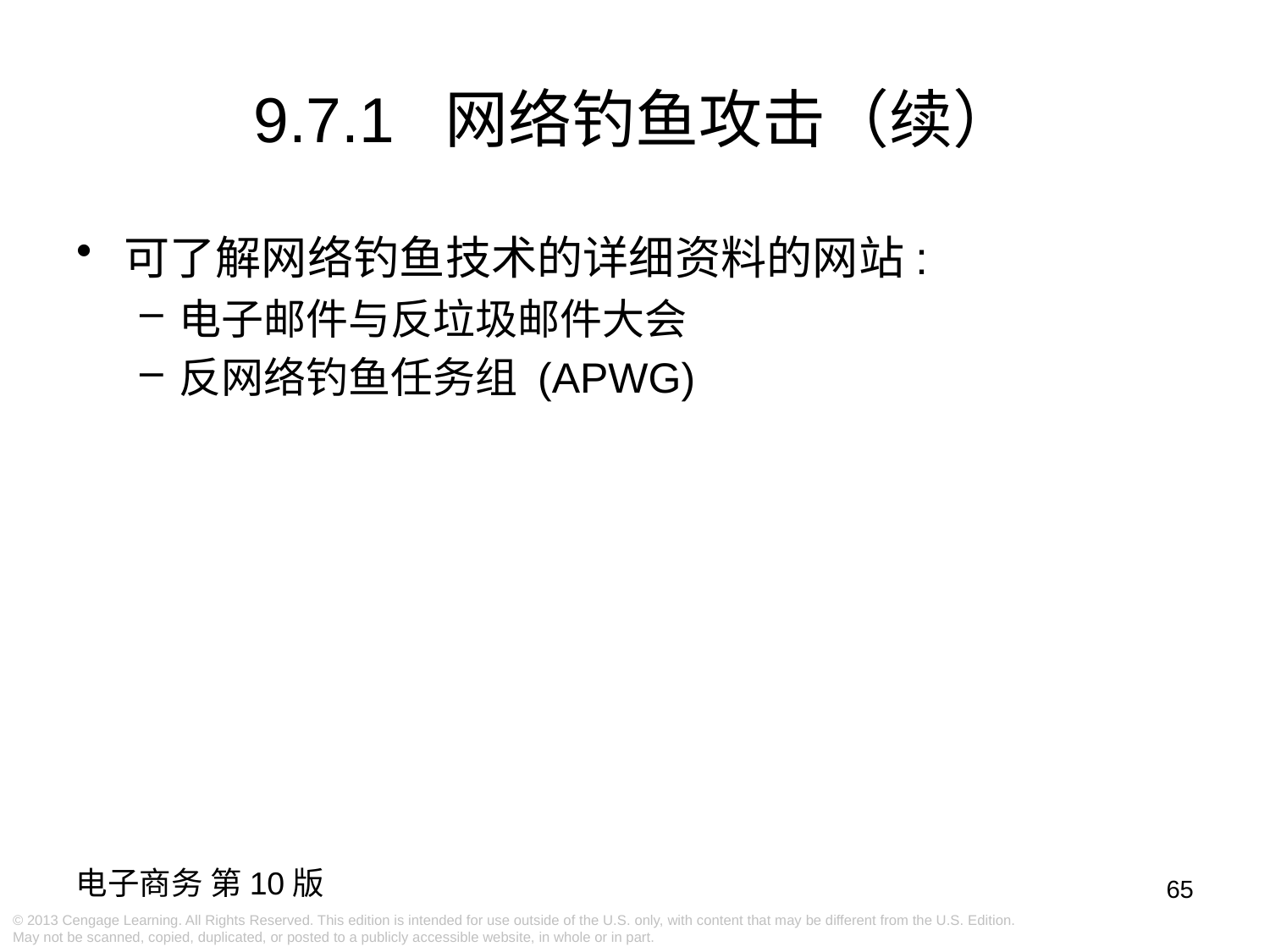

# 9.7.1  网络钓鱼攻击（续）
可了解网络钓鱼技术的详细资料的网站:
电子邮件与反垃圾邮件大会
反网络钓鱼任务组 (APWG)
65